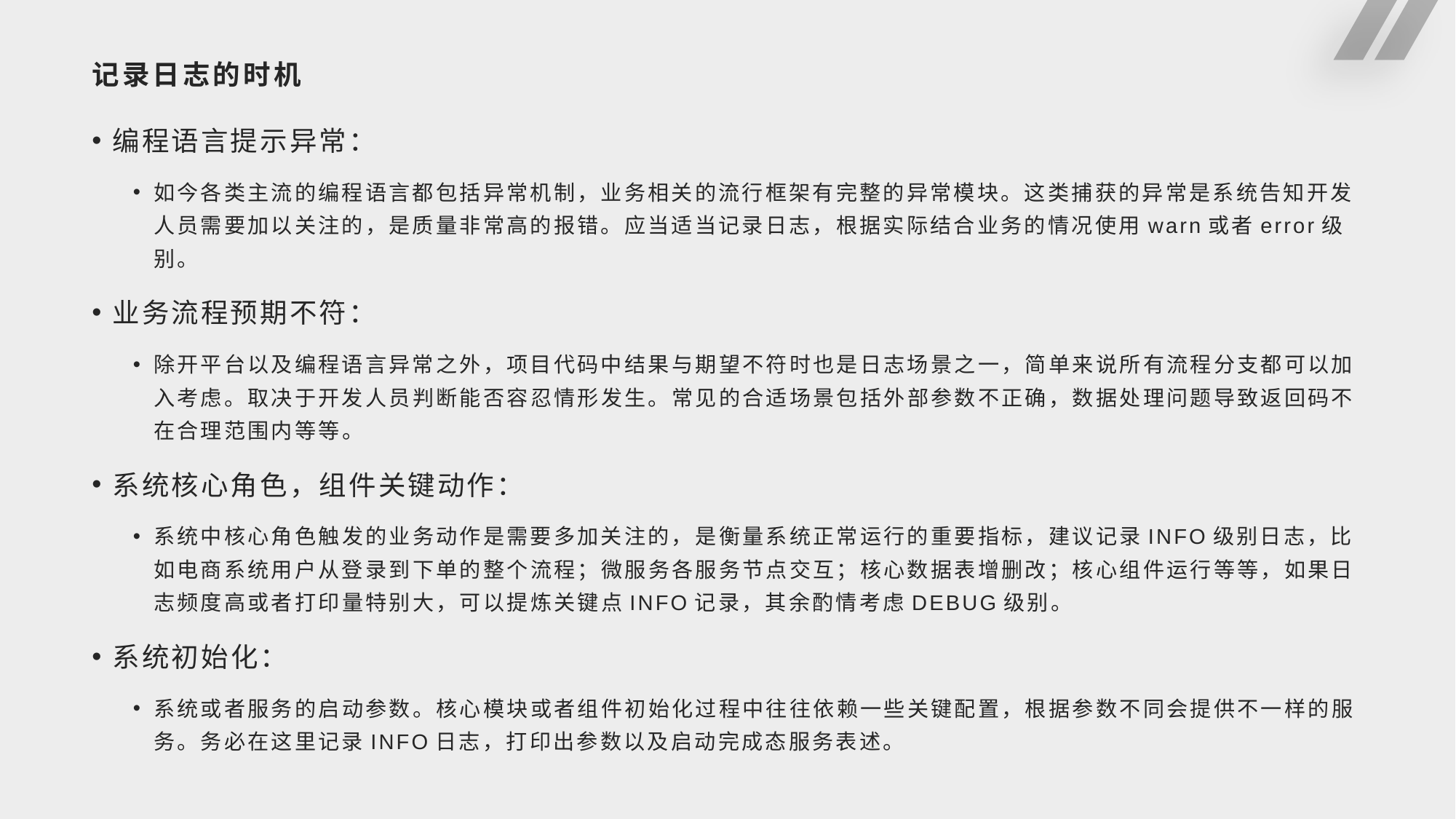

# 记录日志的时机
编程语言提示异常：
如今各类主流的编程语言都包括异常机制，业务相关的流行框架有完整的异常模块。这类捕获的异常是系统告知开发人员需要加以关注的，是质量非常高的报错。应当适当记录日志，根据实际结合业务的情况使用warn或者error级别。
业务流程预期不符：
除开平台以及编程语言异常之外，项目代码中结果与期望不符时也是日志场景之一，简单来说所有流程分支都可以加入考虑。取决于开发人员判断能否容忍情形发生。常见的合适场景包括外部参数不正确，数据处理问题导致返回码不在合理范围内等等。
系统核心角色，组件关键动作：
系统中核心角色触发的业务动作是需要多加关注的，是衡量系统正常运行的重要指标，建议记录INFO级别日志，比如电商系统用户从登录到下单的整个流程；微服务各服务节点交互；核心数据表增删改；核心组件运行等等，如果日志频度高或者打印量特别大，可以提炼关键点INFO记录，其余酌情考虑DEBUG级别。
系统初始化：
系统或者服务的启动参数。核心模块或者组件初始化过程中往往依赖一些关键配置，根据参数不同会提供不一样的服务。务必在这里记录INFO日志，打印出参数以及启动完成态服务表述。